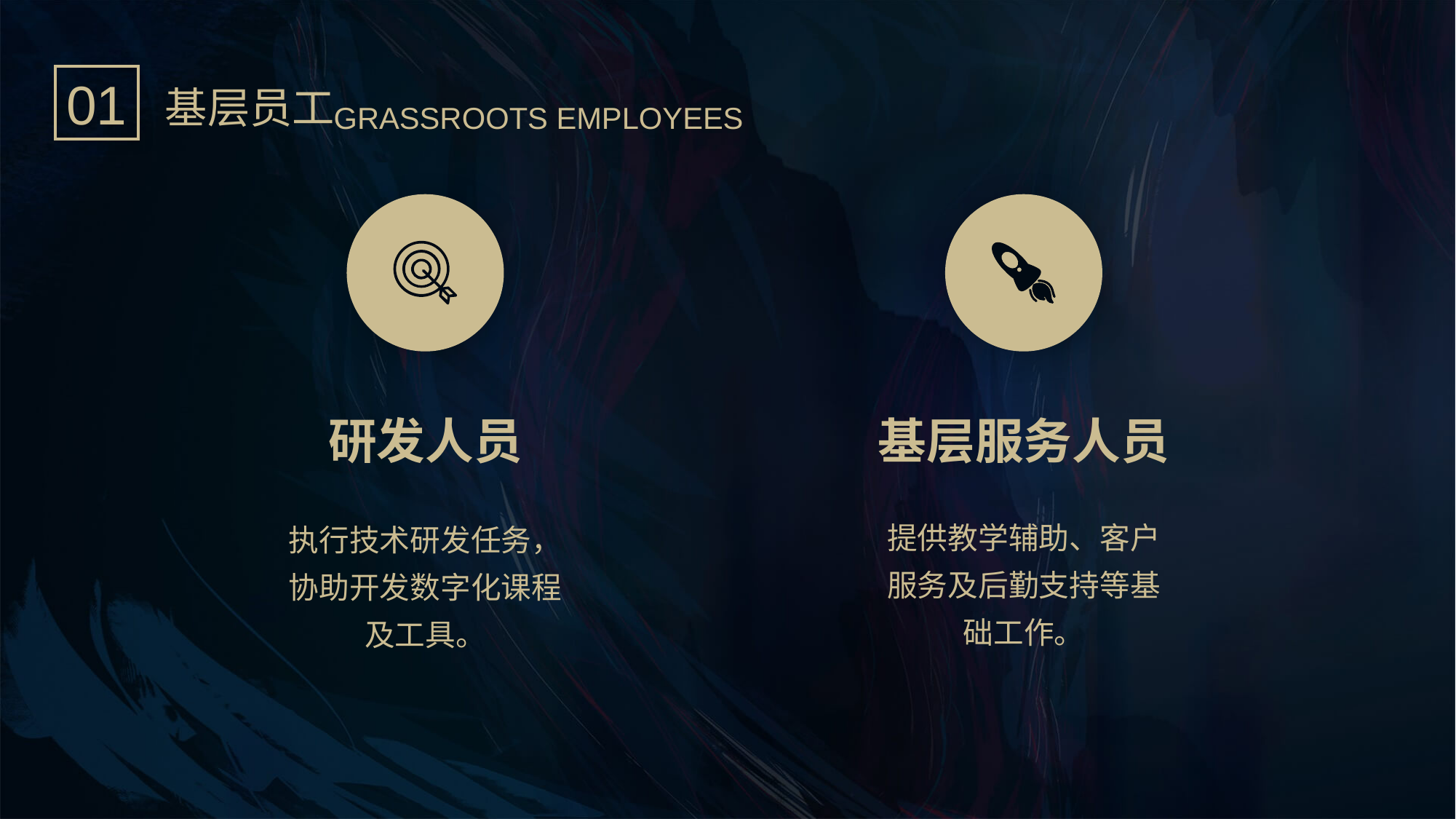

01
基层员工
GRASSROOTS EMPLOYEES

研发人员
执行技术研发任务，协助开发数字化课程及工具。
基层服务人员
提供教学辅助、客户服务及后勤支持等基础工作。